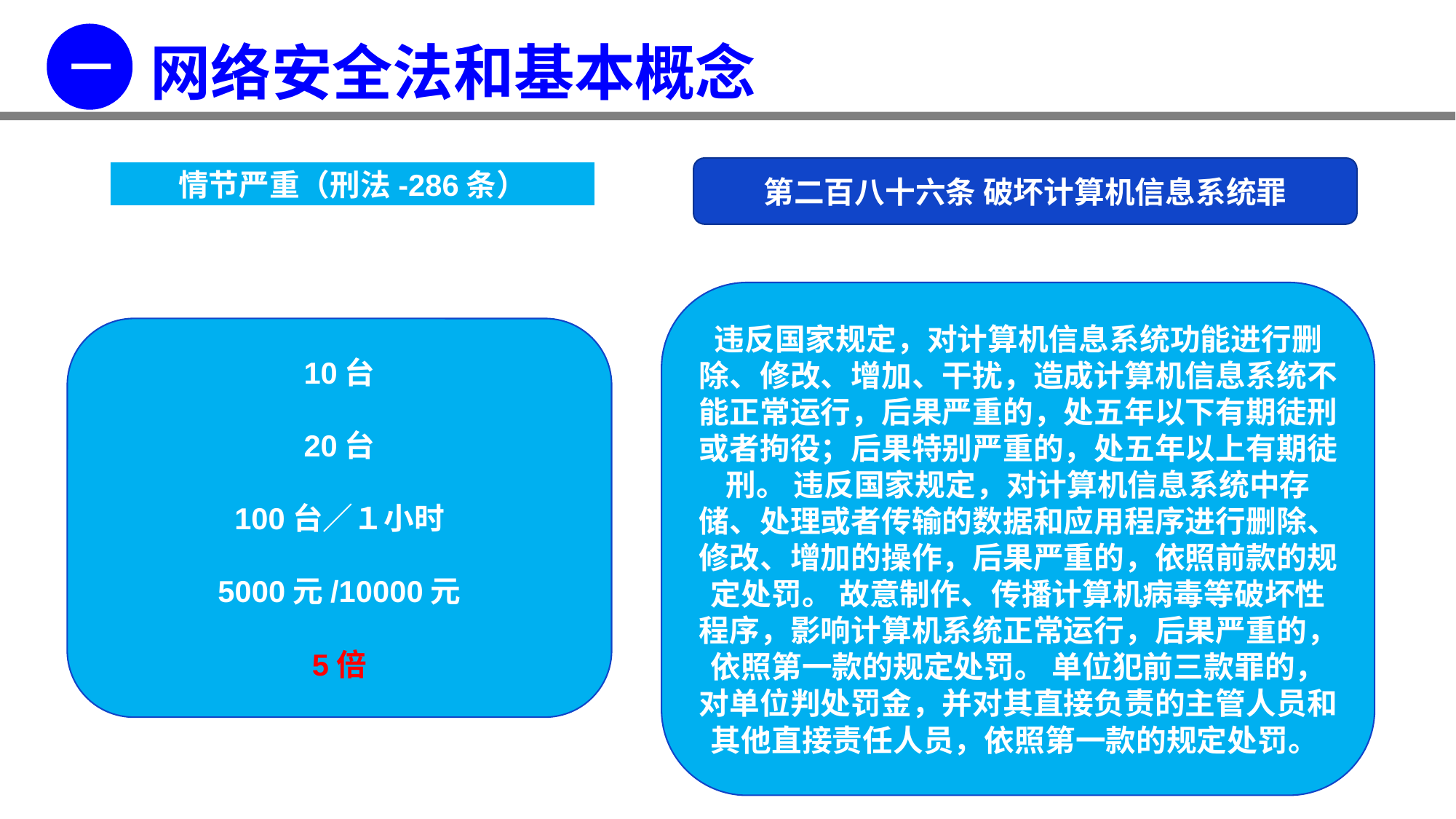

一
网络安全法和基本概念
第二百八十六条 破坏计算机信息系统罪
情节严重（刑法-286条）
情节严重
违反国家规定，对计算机信息系统功能进行删除、修改、增加、干扰，造成计算机信息系统不能正常运行，后果严重的，处五年以下有期徒刑或者拘役；后果特别严重的，处五年以上有期徒刑。 违反国家规定，对计算机信息系统中存储、处理或者传输的数据和应用程序进行删除、修改、增加的操作，后果严重的，依照前款的规定处罚。 故意制作、传播计算机病毒等破坏性程序，影响计算机系统正常运行，后果严重的，依照第一款的规定处罚。 单位犯前三款罪的，对单位判处罚金，并对其直接负责的主管人员和其他直接责任人员，依照第一款的规定处罚。
10台

20台

100台／１小时

5000元/10000元

5倍